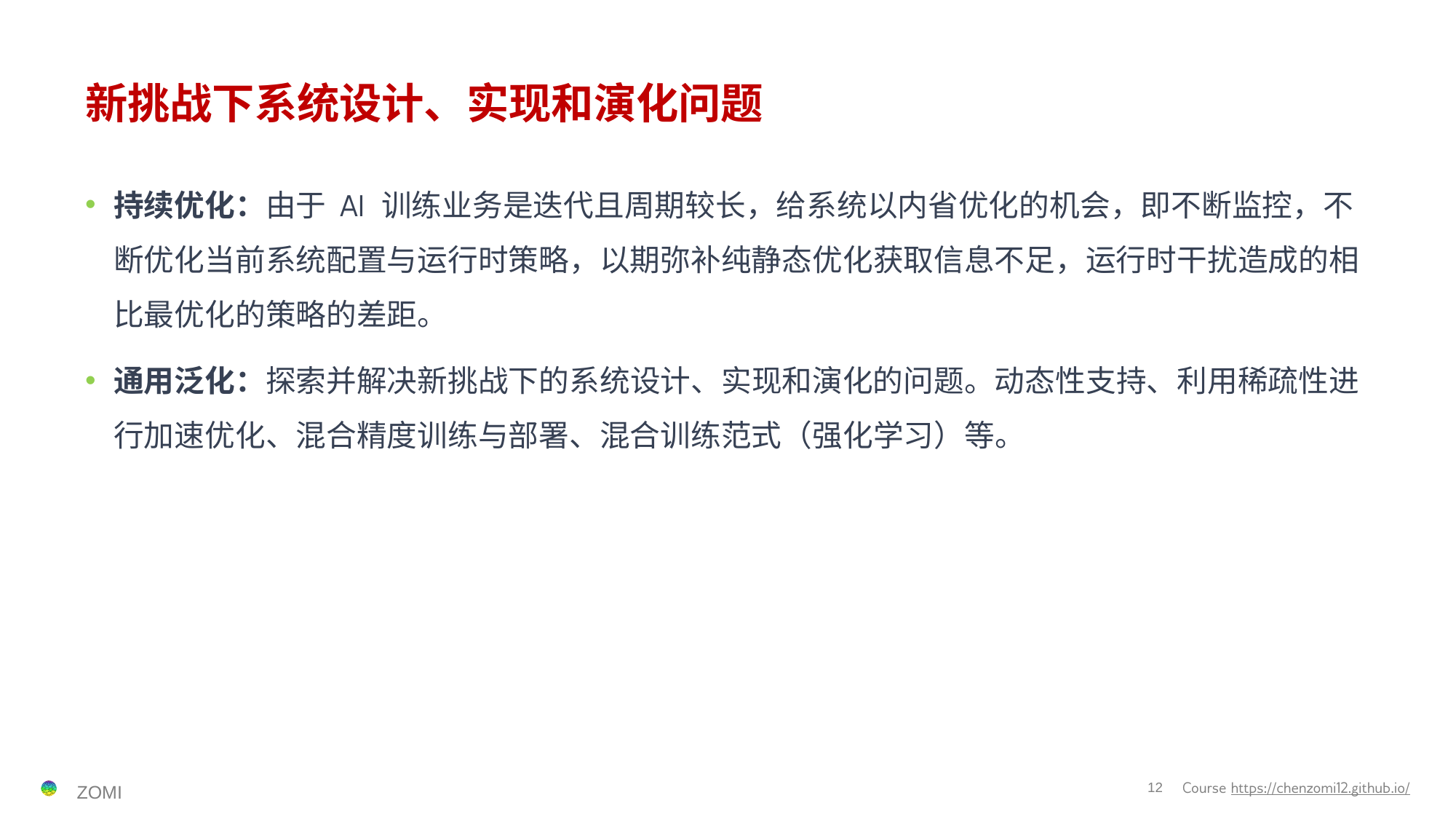

# 新挑战下系统设计、实现和演化问题
持续优化：由于 AI 训练业务是迭代且周期较长，给系统以内省优化的机会，即不断监控，不断优化当前系统配置与运行时策略，以期弥补纯静态优化获取信息不足，运行时干扰造成的相比最优化的策略的差距。
通用泛化：探索并解决新挑战下的系统设计、实现和演化的问题。动态性支持、利用稀疏性进行加速优化、混合精度训练与部署、混合训练范式（强化学习）等。